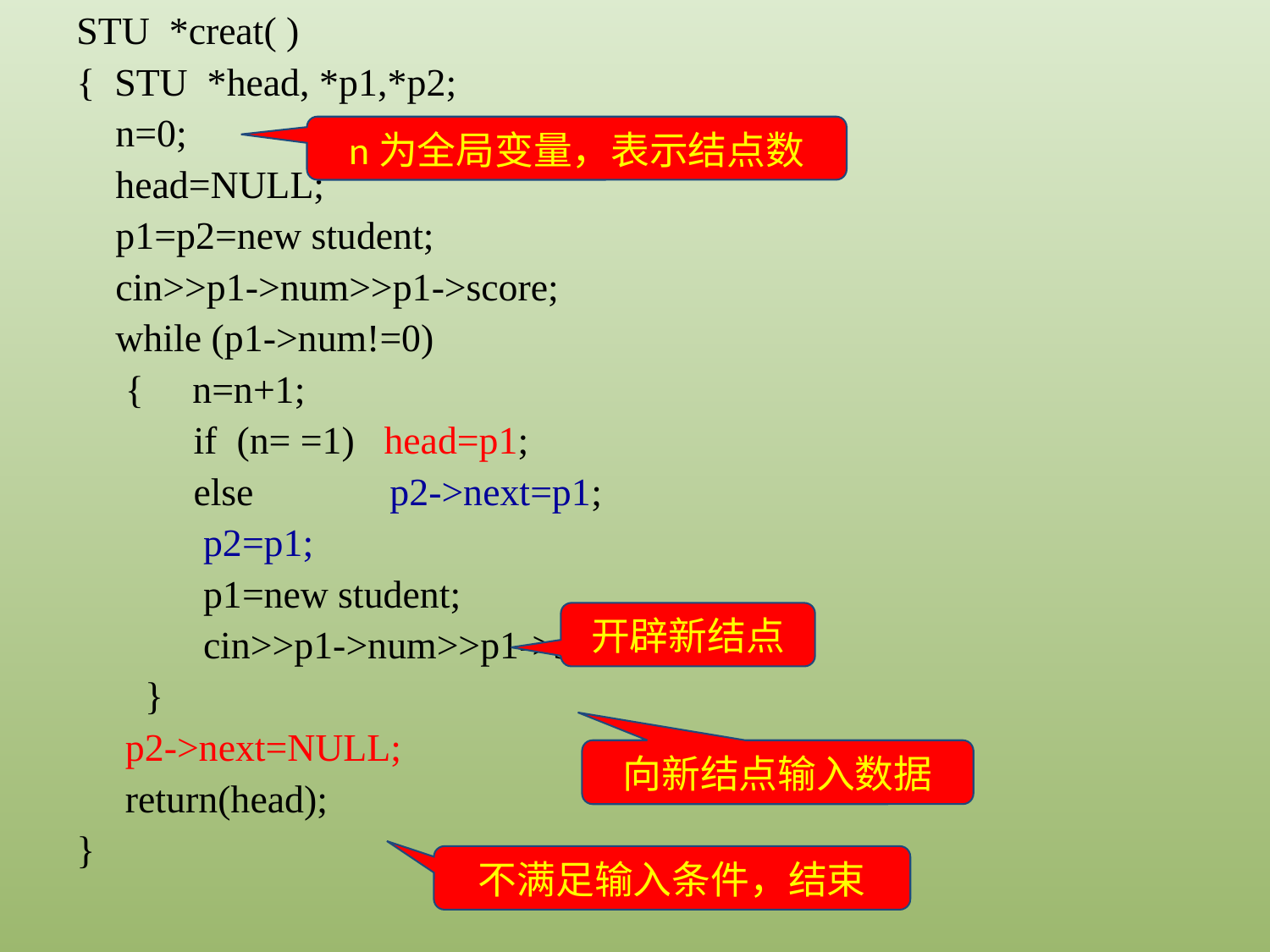

STU  *creat( )
{  STU  *head, *p1,*p2;
    n=0;
    head=NULL;
    p1=p2=new student;
    cin>>p1->num>>p1->score;
    while (p1->num!=0)
     {     n=n+1;
            if  (n= =1)   head=p1;
            else              p2->next=p1;
             p2=p1;
             p1=new student;
             cin>>p1->num>>p1->score;
       }
     p2->next=NULL;
     return(head);
}
n为全局变量，表示结点数
开辟新结点
向新结点输入数据
不满足输入条件，结束
573